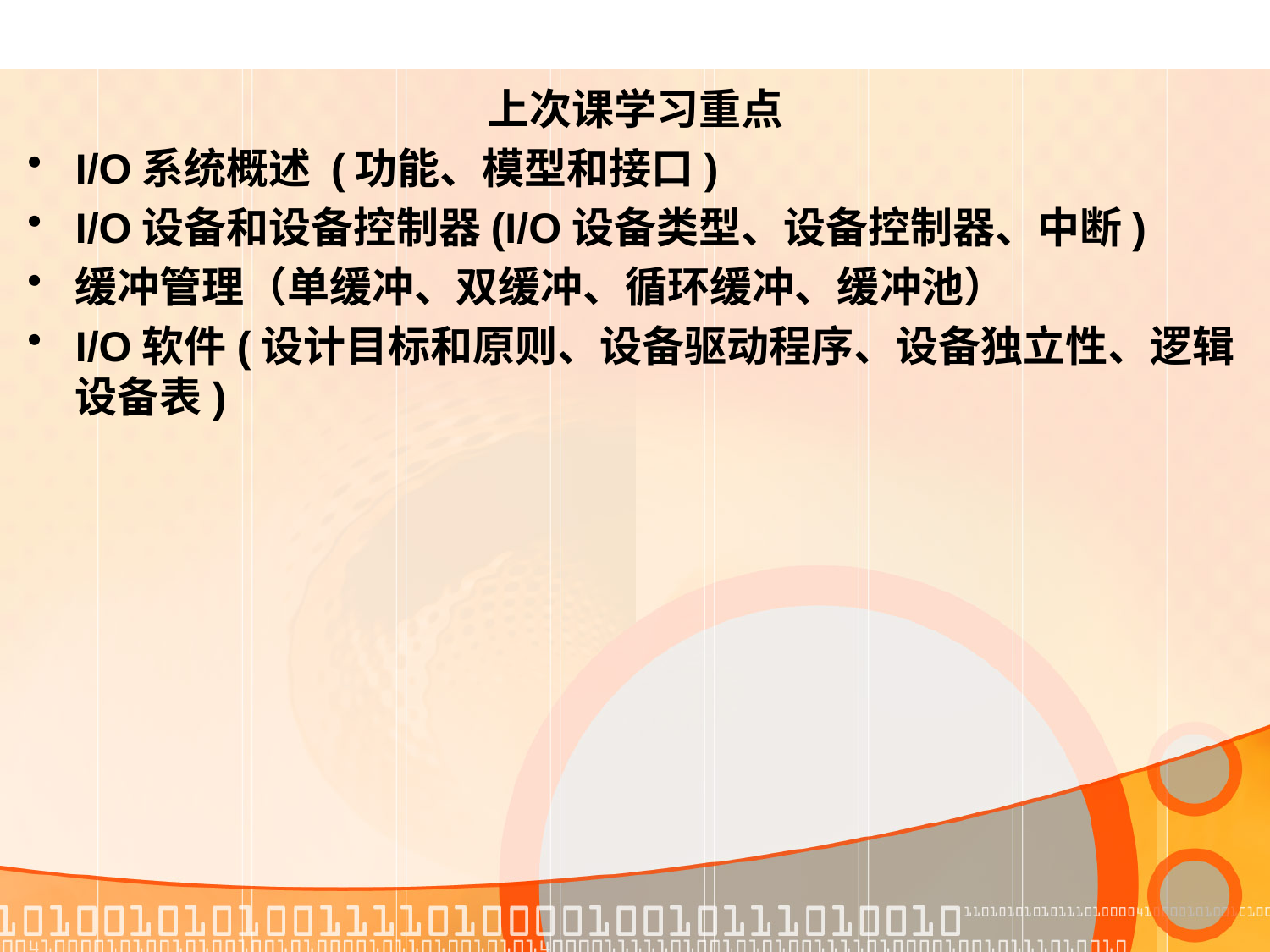

上次课学习重点
I/O系统概述 (功能、模型和接口)
I/O设备和设备控制器(I/O设备类型、设备控制器、中断)
缓冲管理（单缓冲、双缓冲、循环缓冲、缓冲池）
I/O软件(设计目标和原则、设备驱动程序、设备独立性、逻辑设备表)